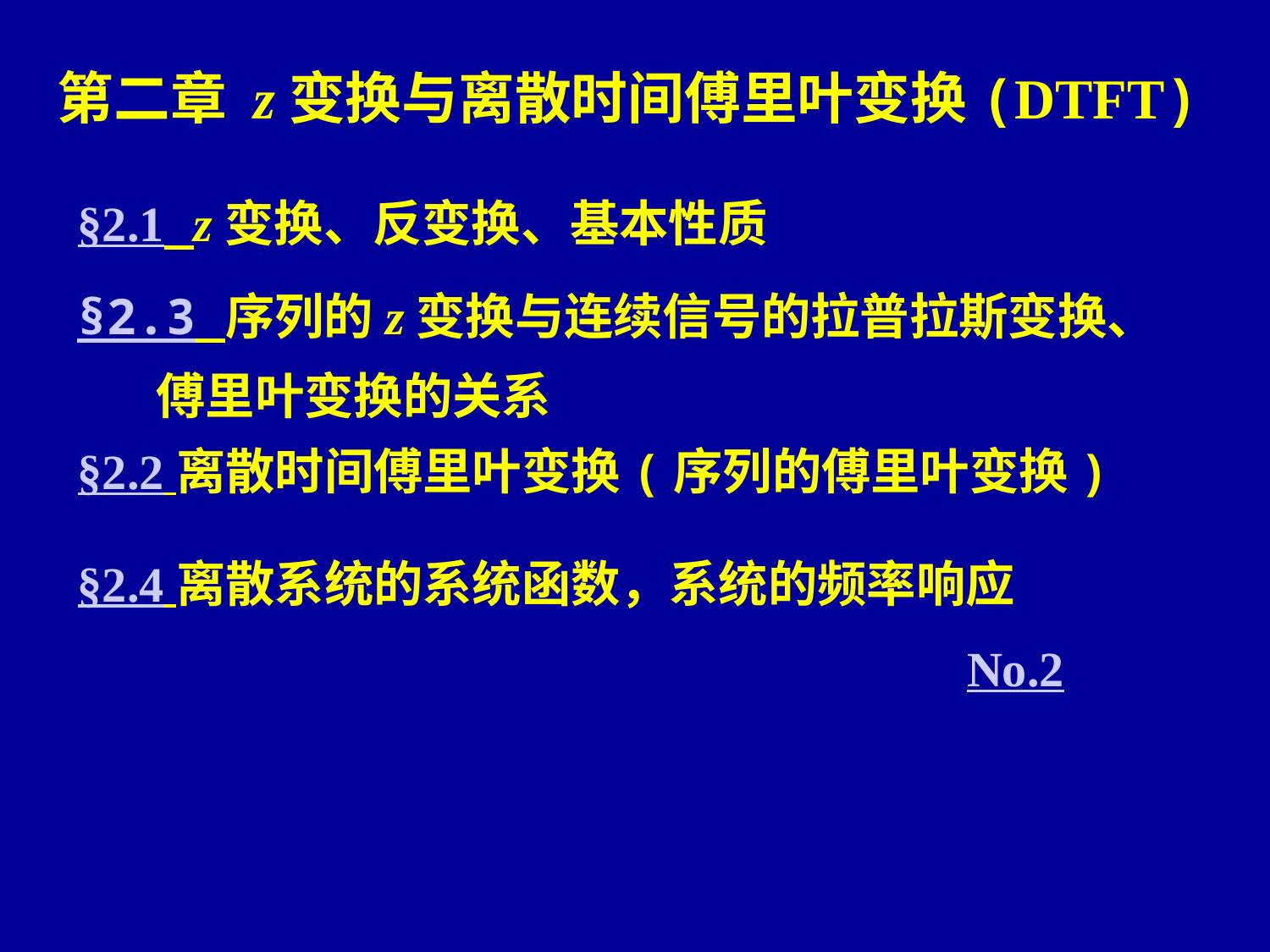

第二章 z变换与离散时间傅里叶变换(DTFT)
§2.1 z变换、反变换、基本性质
§2.3 序列的z变换与连续信号的拉普拉斯变换、
      傅里叶变换的关系
§2.2 离散时间傅里叶变换(序列的傅里叶变换)
§2.4 离散系统的系统函数，系统的频率响应
No.2